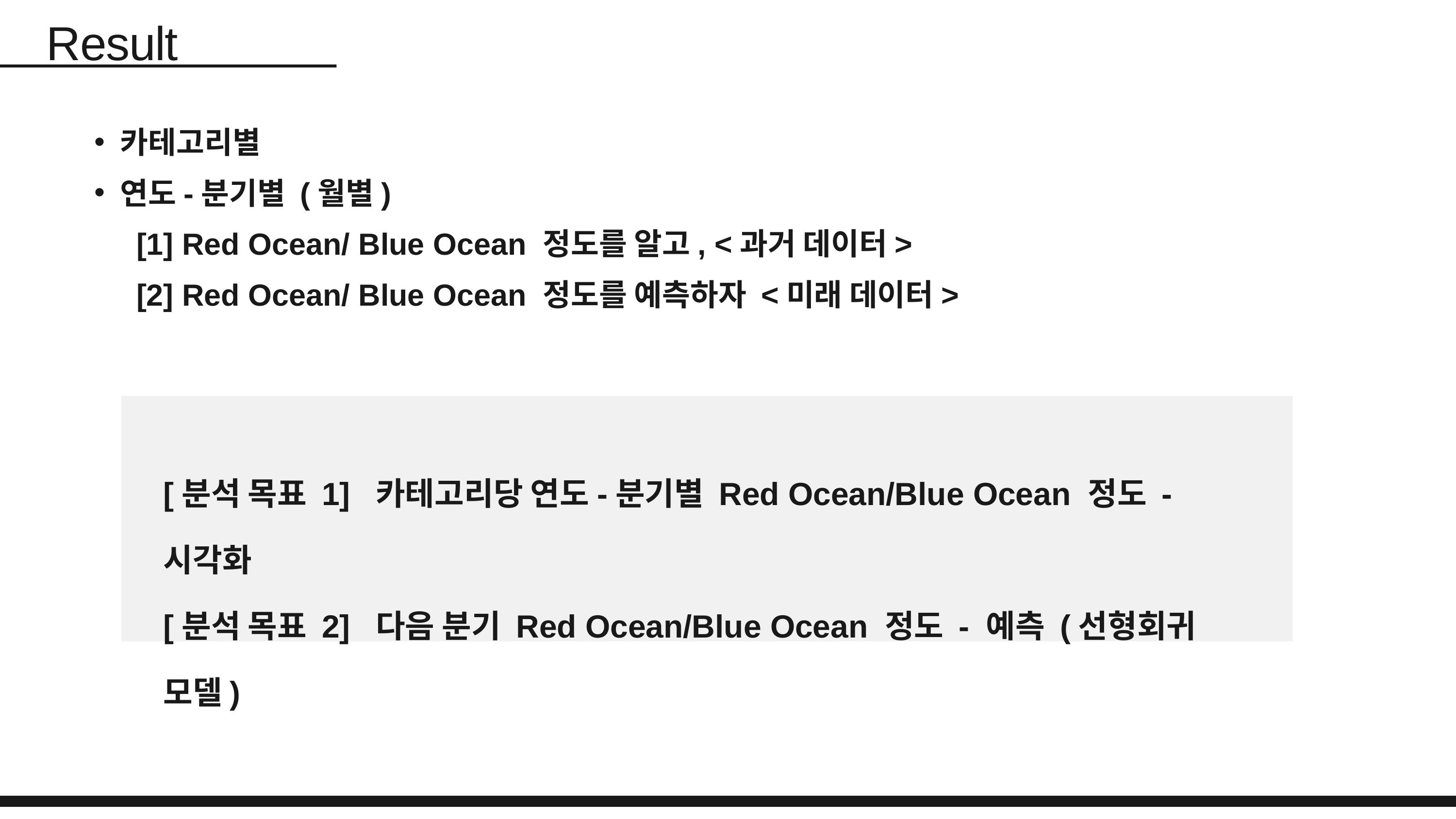

Result

카테고리별
연도-분기별 (월별)
        [1] Red Ocean/ Blue Ocean 정도를 알고, <과거 데이터>
        [2] Red Ocean/ Blue Ocean 정도를 예측하자 <미래 데이터>

[분석 목표 1]  카테고리당 연도-분기별 Red Ocean/Blue Ocean 정도 - 시각화
[분석 목표 2]  다음 분기 Red Ocean/Blue Ocean 정도 - 예측 (선형회귀 모델)